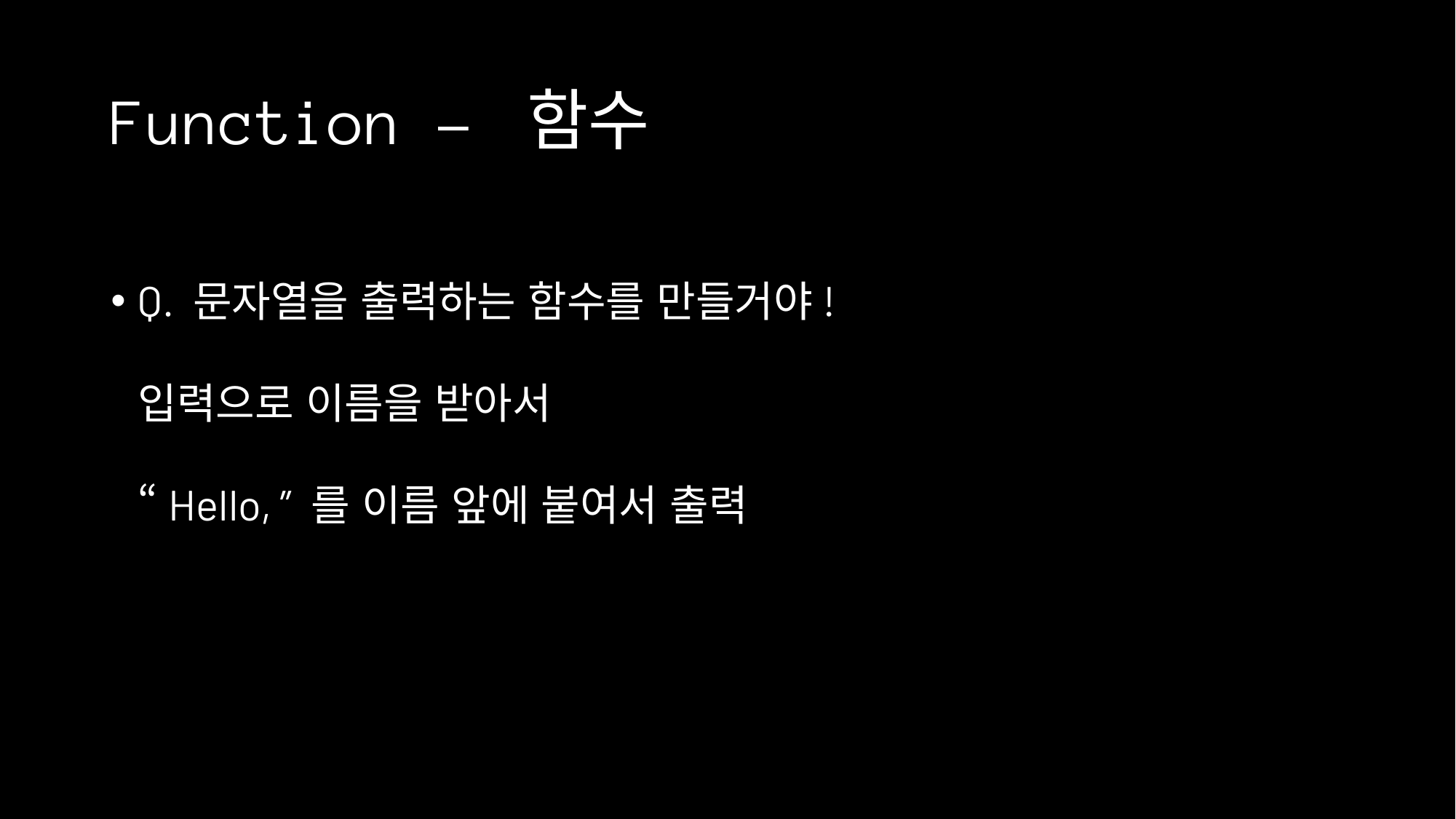

# Function - 함수
Q. 문자열을 출력하는 함수를 만들거야!
입력으로 이름을 받아서
“Hello, ” 를 이름 앞에 붙여서 출력